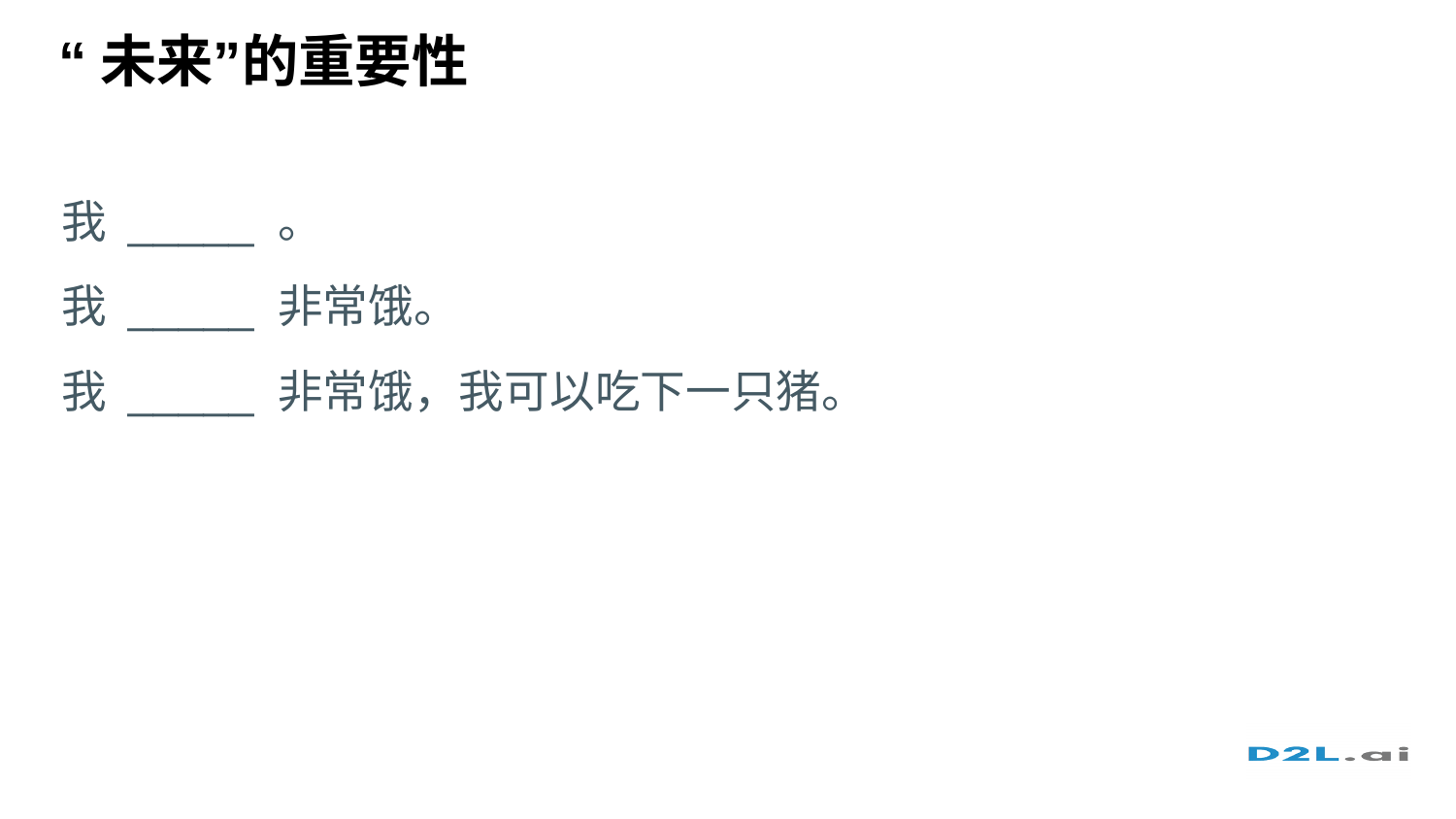

# “未来”的重要性
我 _____ 。
我 _____ 非常饿。
我 _____ 非常饿，我可以吃下一只猪。